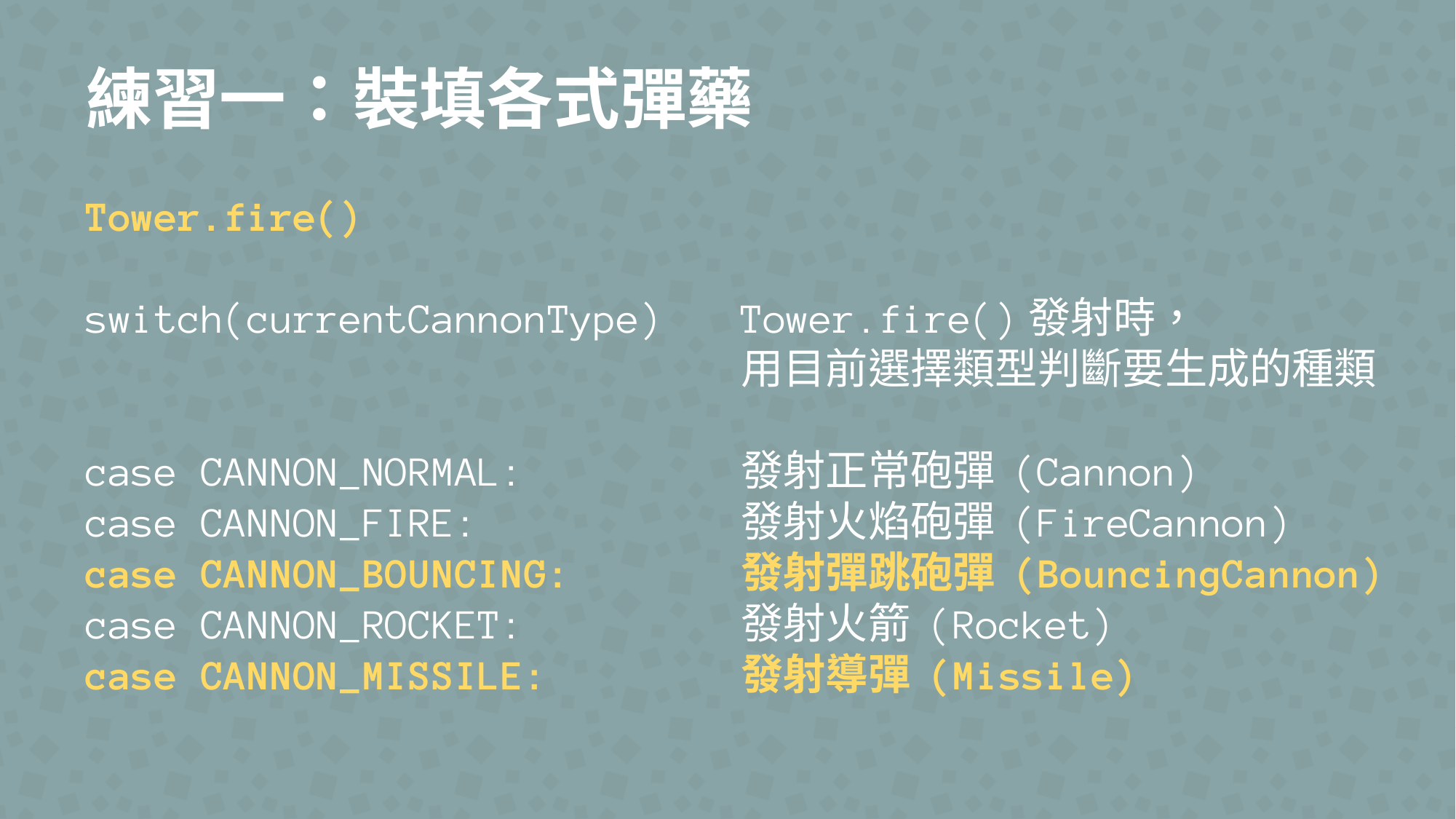

練習一：裝填各式彈藥
Tower.fire()

switch(currentCannonType)	Tower.fire()發射時，
						用目前選擇類型判斷要生成的種類

case CANNON_NORMAL:		發射正常砲彈 (Cannon)
case CANNON_FIRE:			發射火焰砲彈 (FireCannon)
case CANNON_BOUNCING:		發射彈跳砲彈 (BouncingCannon)
case CANNON_ROCKET:		發射火箭 (Rocket)
case CANNON_MISSILE:		發射導彈 (Missile)